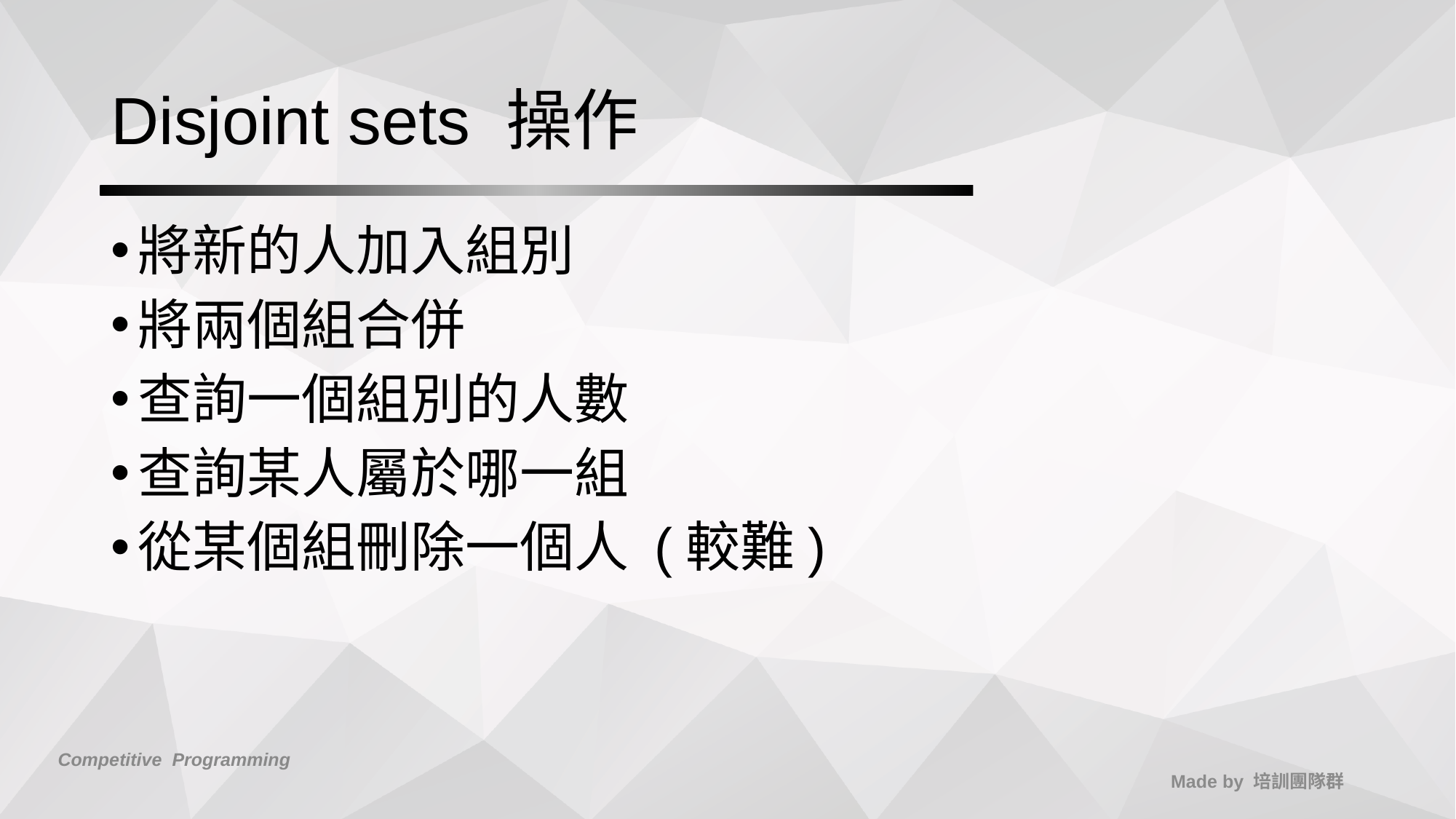

# Disjoint sets 操作
將新的人加入組別
將兩個組合併
查詢一個組別的人數
查詢某人屬於哪一組
從某個組刪除一個人 (較難)